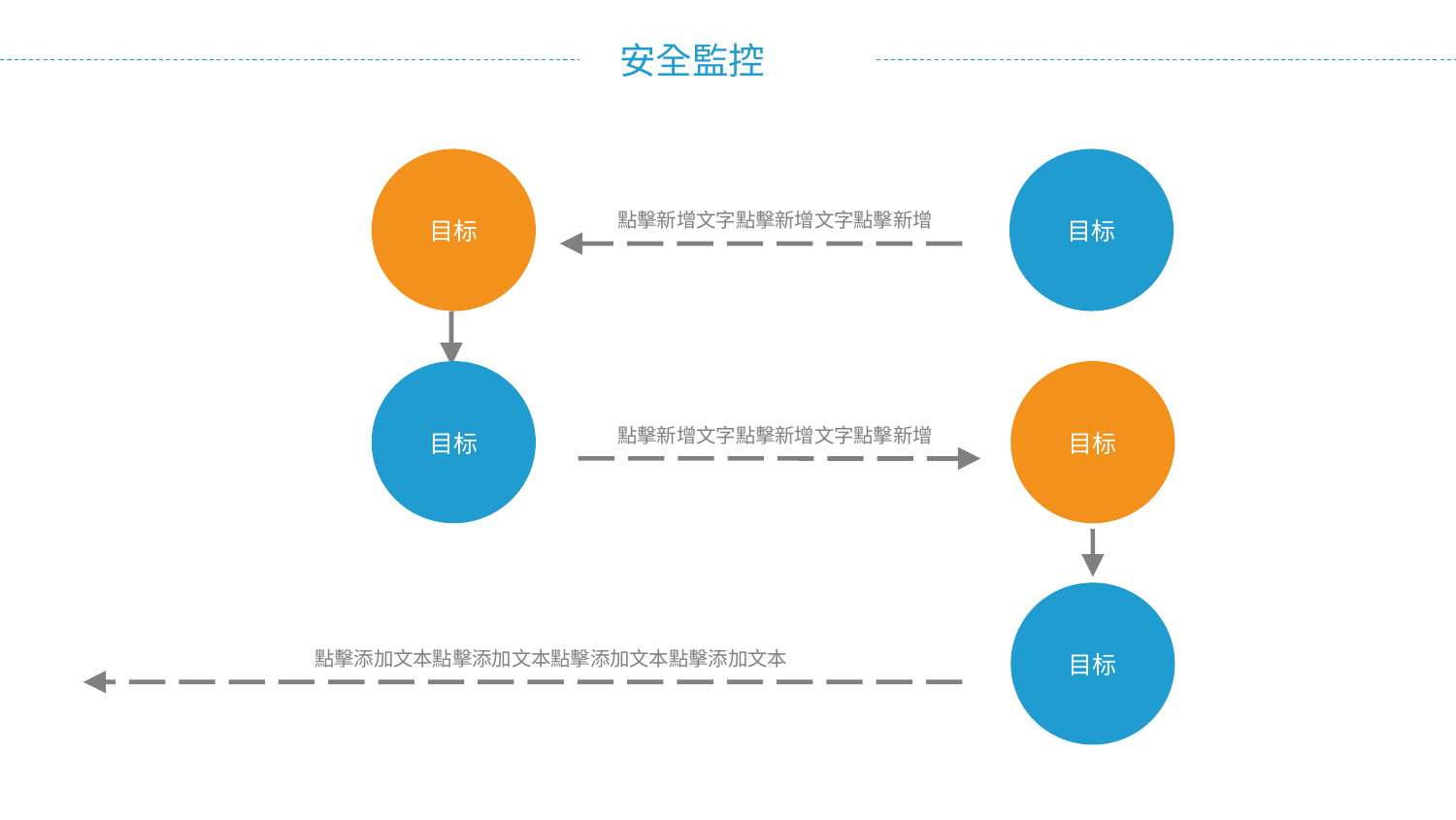

目标
目标
點擊新增文字點擊新增文字點擊新增

目标
目标
點擊新增文字點擊新增文字點擊新增

目标
點擊添加文本點擊添加文本點擊添加文本點擊添加文本